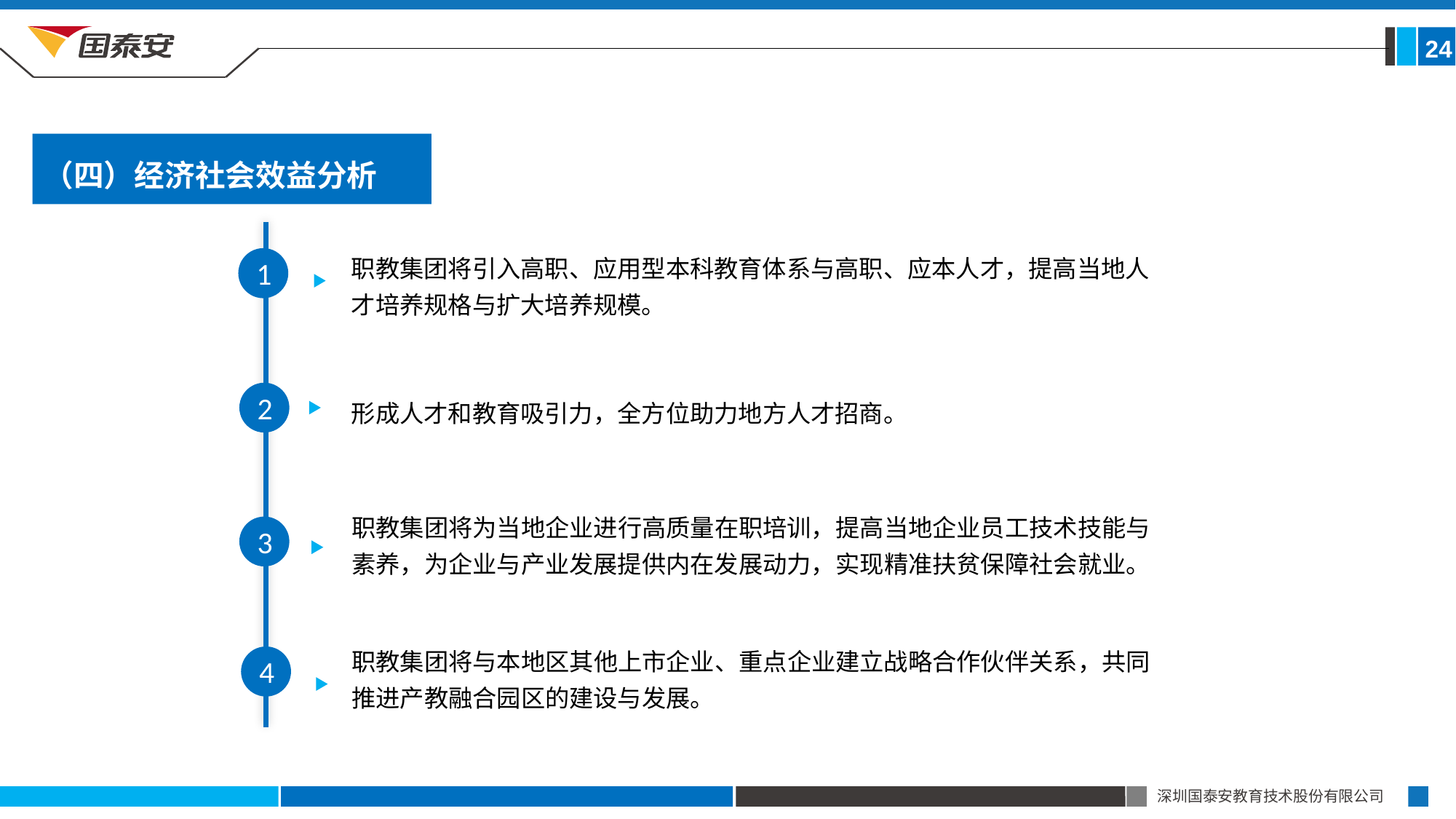

24
（四）经济社会效益分析

职教集团将引入高职、应用型本科教育体系与高职、应本人才，提高当地人才培养规格与扩大培养规模。
1

形成人才和教育吸引力，全方位助力地方人才招商。
2

职教集团将为当地企业进行高质量在职培训，提高当地企业员工技术技能与素养，为企业与产业发展提供内在发展动力，实现精准扶贫保障社会就业。
3

职教集团将与本地区其他上市企业、重点企业建立战略合作伙伴关系，共同推进产教融合园区的建设与发展。
4